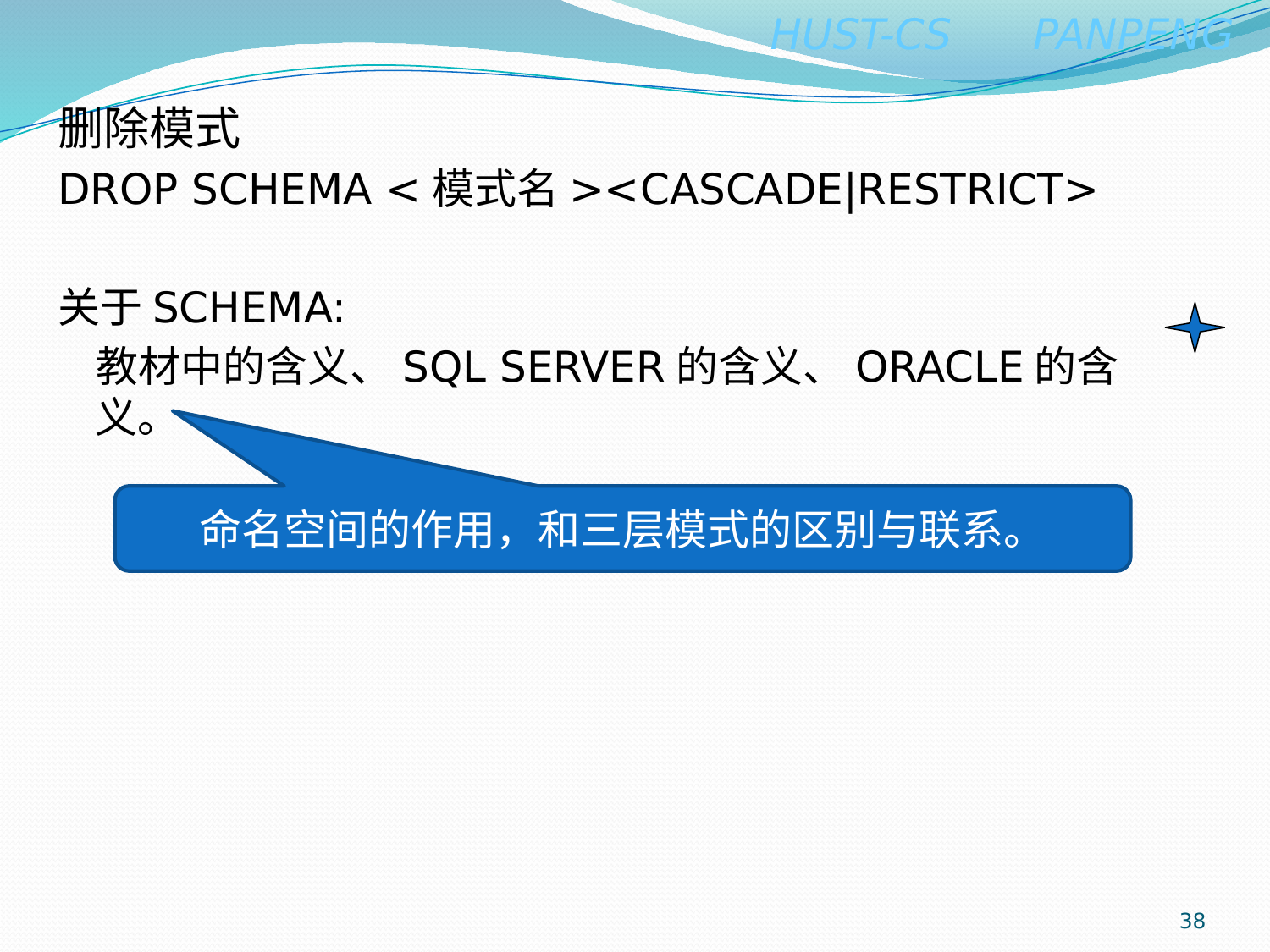

删除模式
DROP SCHEMA <模式名><CASCADE|RESTRICT>

关于SCHEMA:
   教材中的含义、SQL SERVER的含义、ORACLE的含义。

命名空间的作用，和三层模式的区别与联系。
38